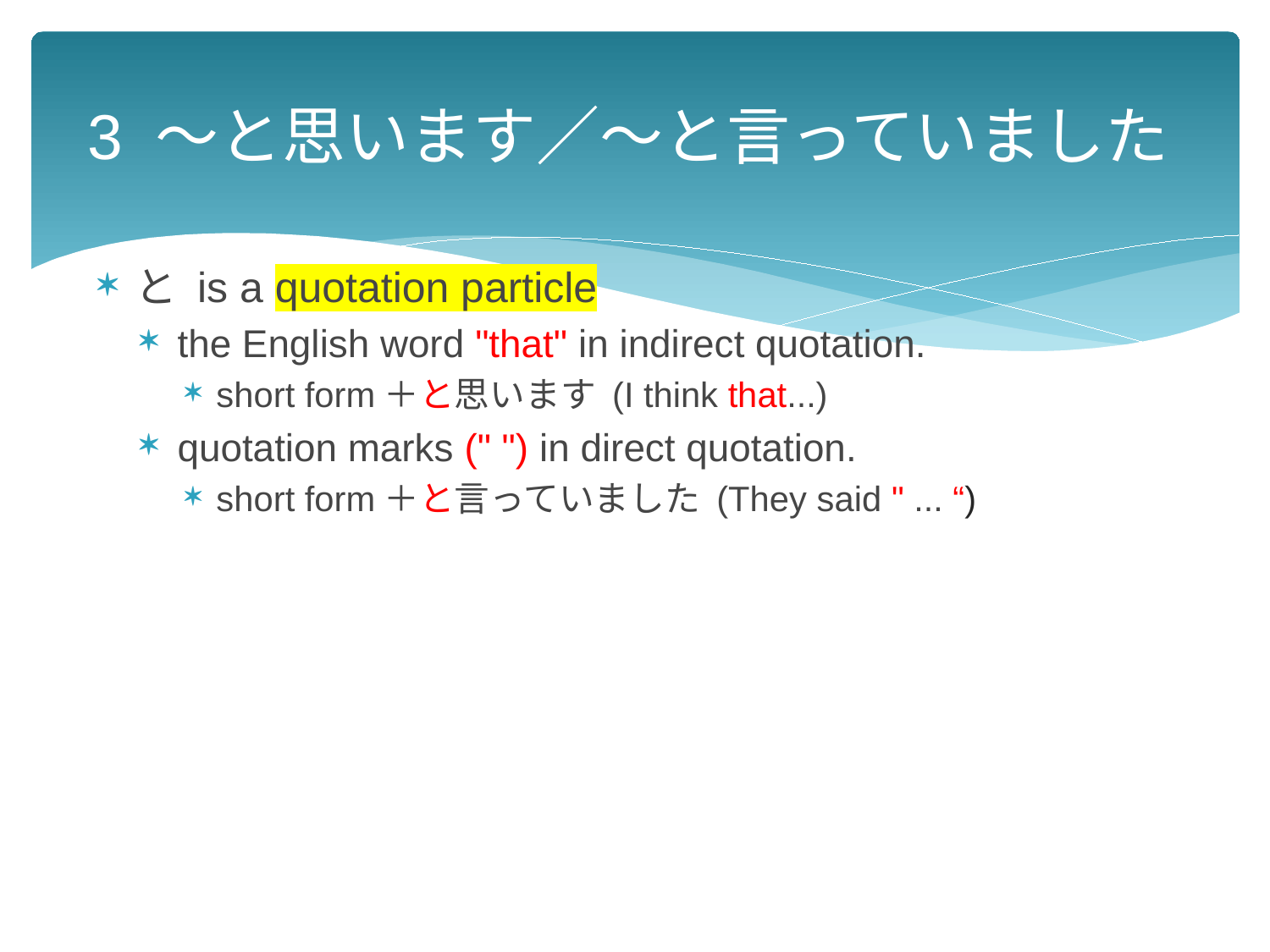

# 3 ～と思います／～と言っていました
と is a quotation particle
the English word "that" in indirect quotation.
short form＋と思います (I think that...)
quotation marks (" ") in direct quotation.
short form＋と言っていました (They said " ... “)